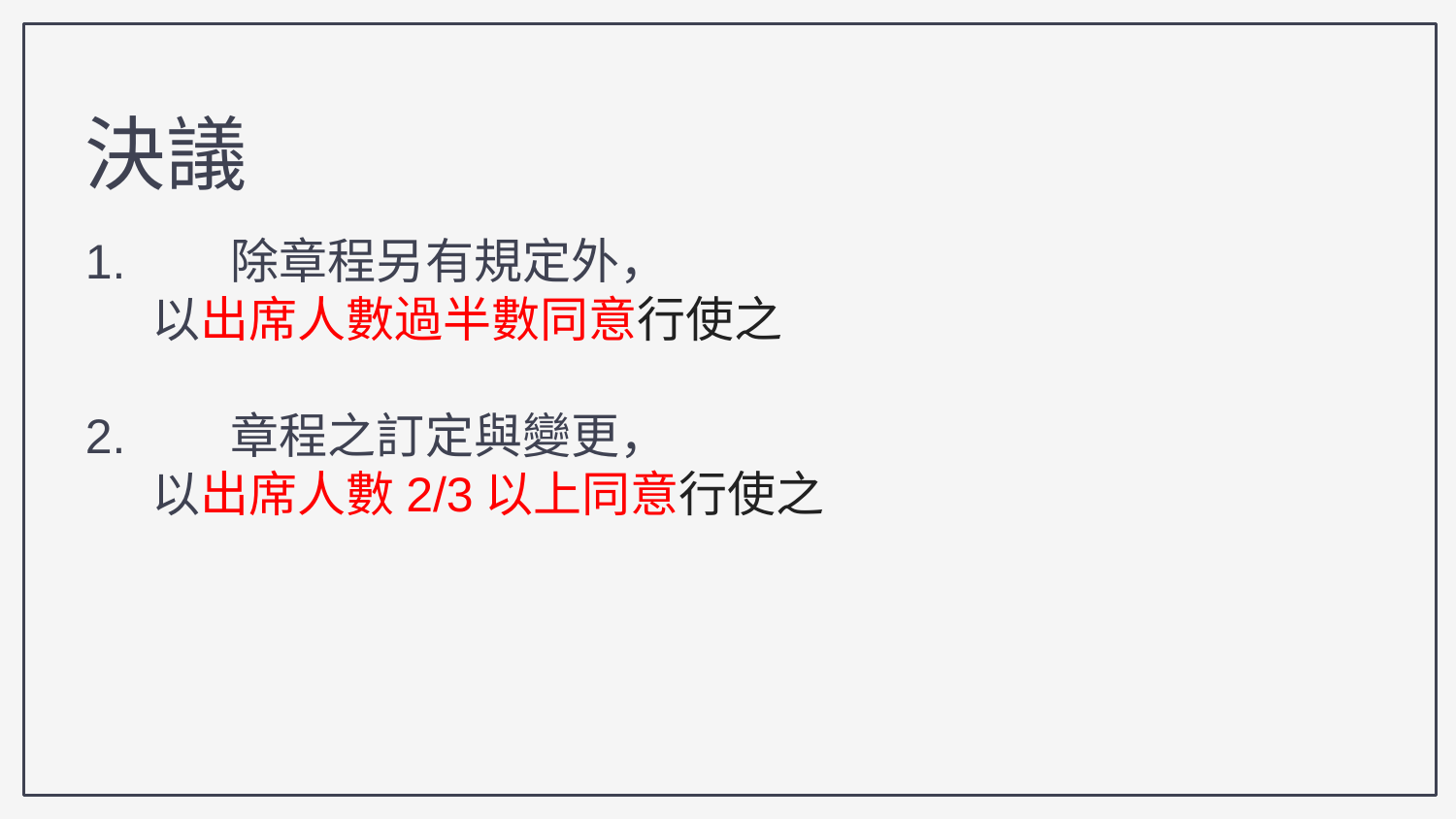

決議
1.	除章程另有規定外，
     以出席人數過半數同意行使之

2.	章程之訂定與變更，
     以出席人數2/3以上同意行使之